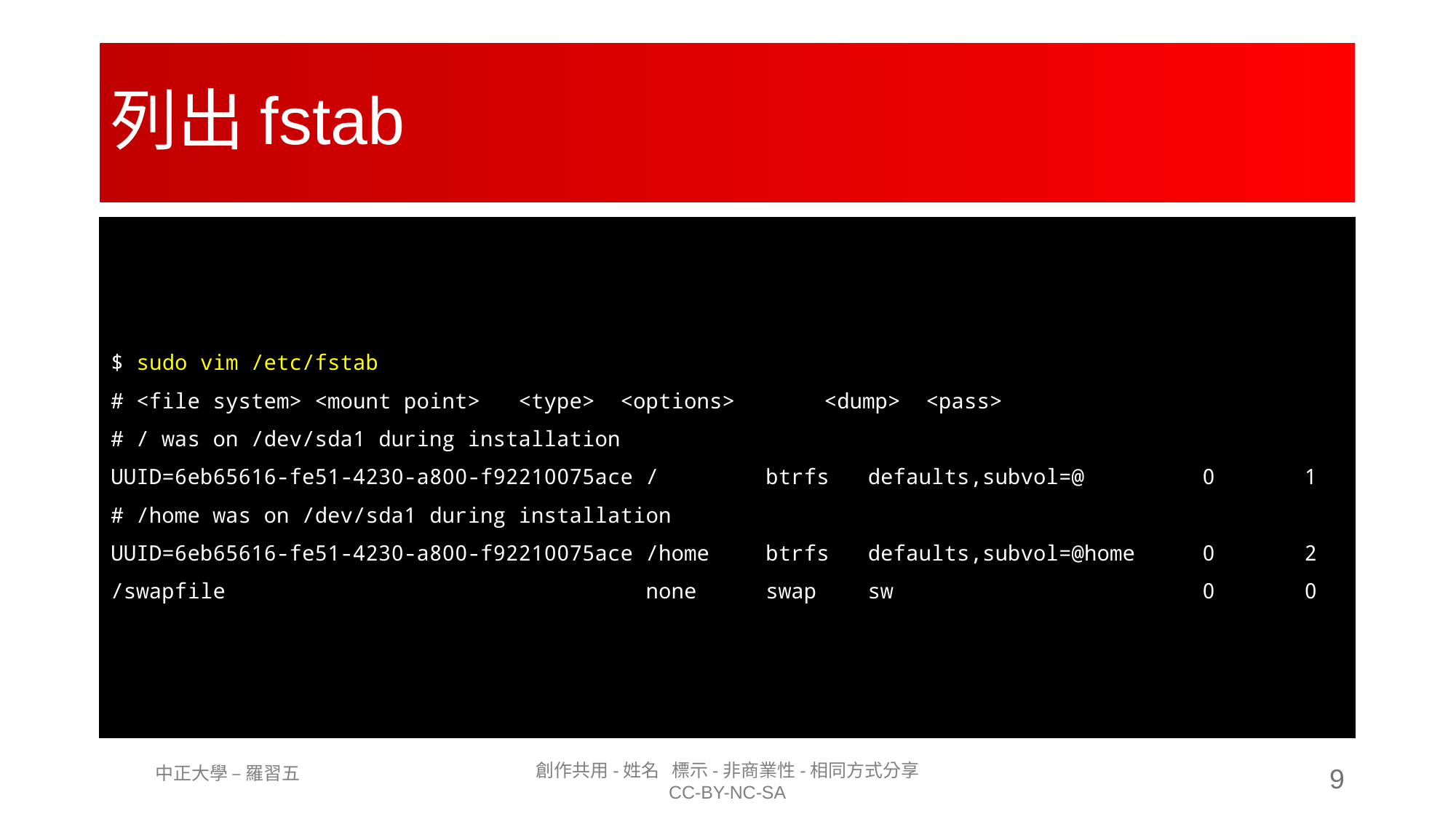

# 列出fstab
$ sudo vim /etc/fstab
# <file system> <mount point>   <type>  <options>       <dump>  <pass>
# / was on /dev/sda1 during installation
UUID=6eb65616-fe51-4230-a800-f92210075ace /	btrfs   defaults,subvol=@		0       1
# /home was on /dev/sda1 during installation
UUID=6eb65616-fe51-4230-a800-f92210075ace /home	btrfs   defaults,subvol=@home 	0       2
/swapfile                                 none	swap    sw              		0       0